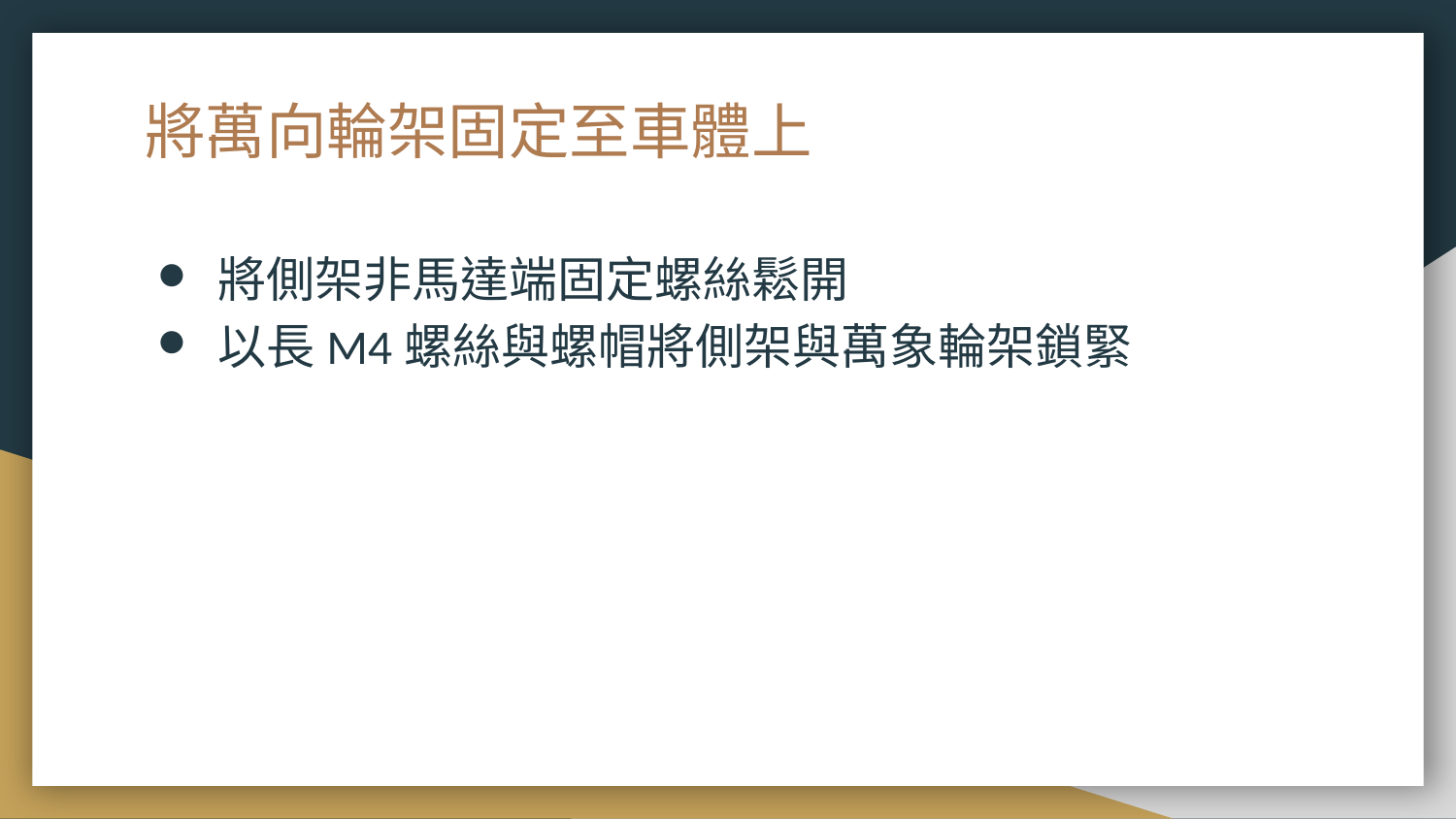

# 將萬向輪架固定至車體上
將側架非馬達端固定螺絲鬆開
以長M4螺絲與螺帽將側架與萬象輪架鎖緊